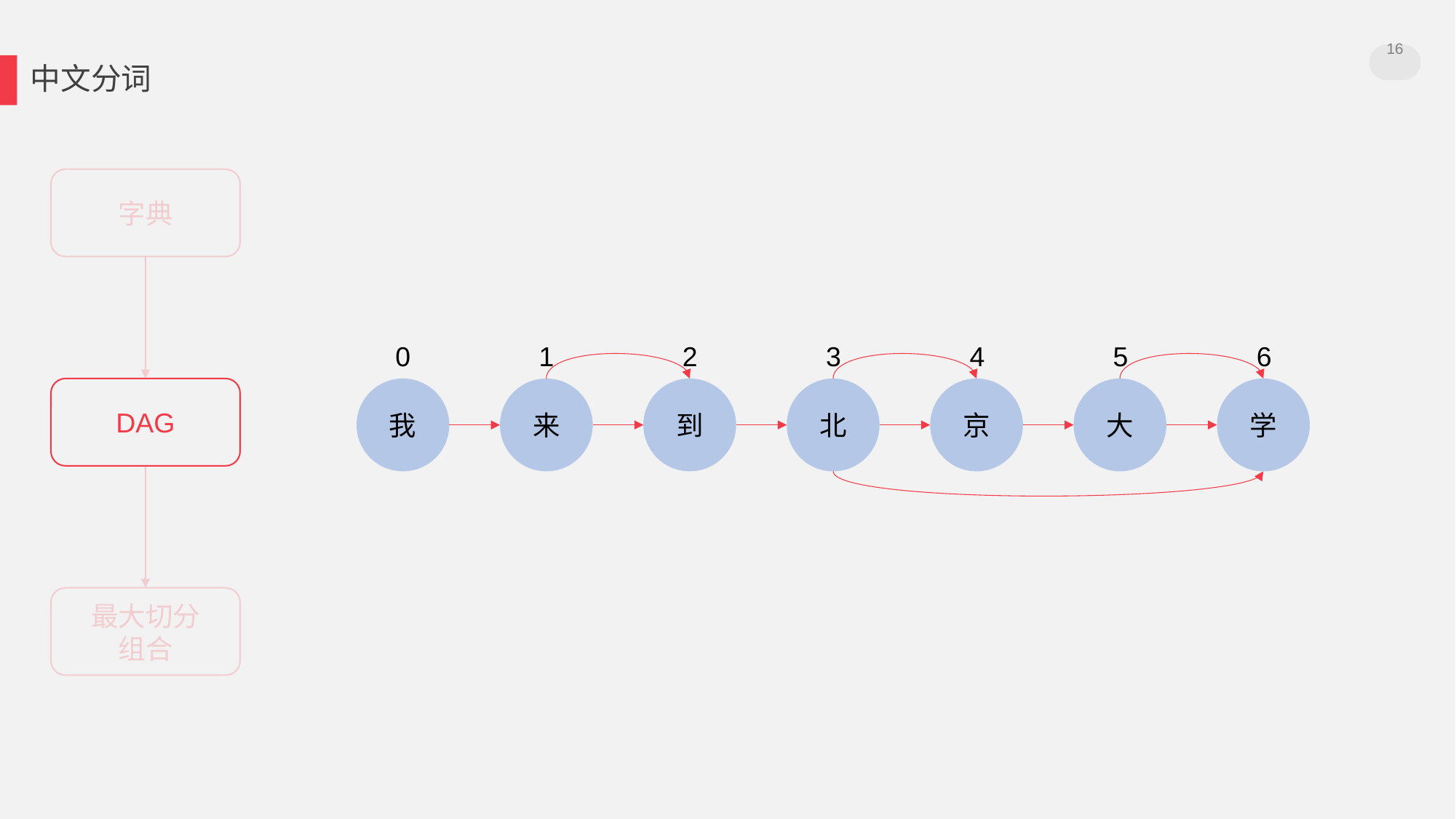

16
中文分词
字典
0
1
2
3
4
5
6
DAG
我
来
到
北
京
大
学
最大切分
组合